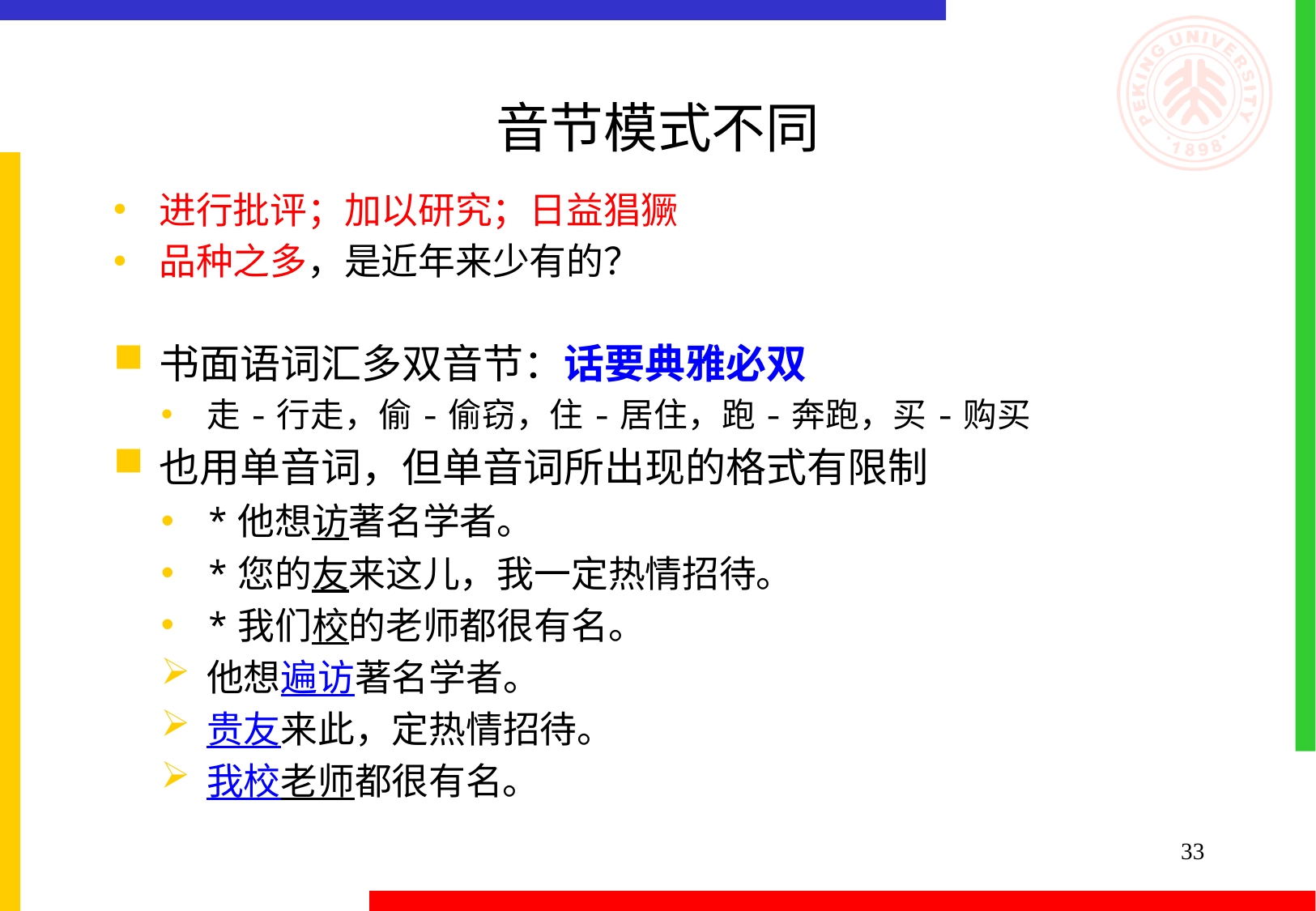

# 音节模式不同
进行批评；加以研究；日益猖獗
品种之多，是近年来少有的？

书面语词汇多双音节：话要典雅必双
走-行走，偷-偷窃，住-居住，跑-奔跑，买-购买
也用单音词，但单音词所出现的格式有限制
*他想访著名学者。
*您的友来这儿，我一定热情招待。
*我们校的老师都很有名。
他想遍访著名学者。
贵友来此，定热情招待。
我校老师都很有名。
33